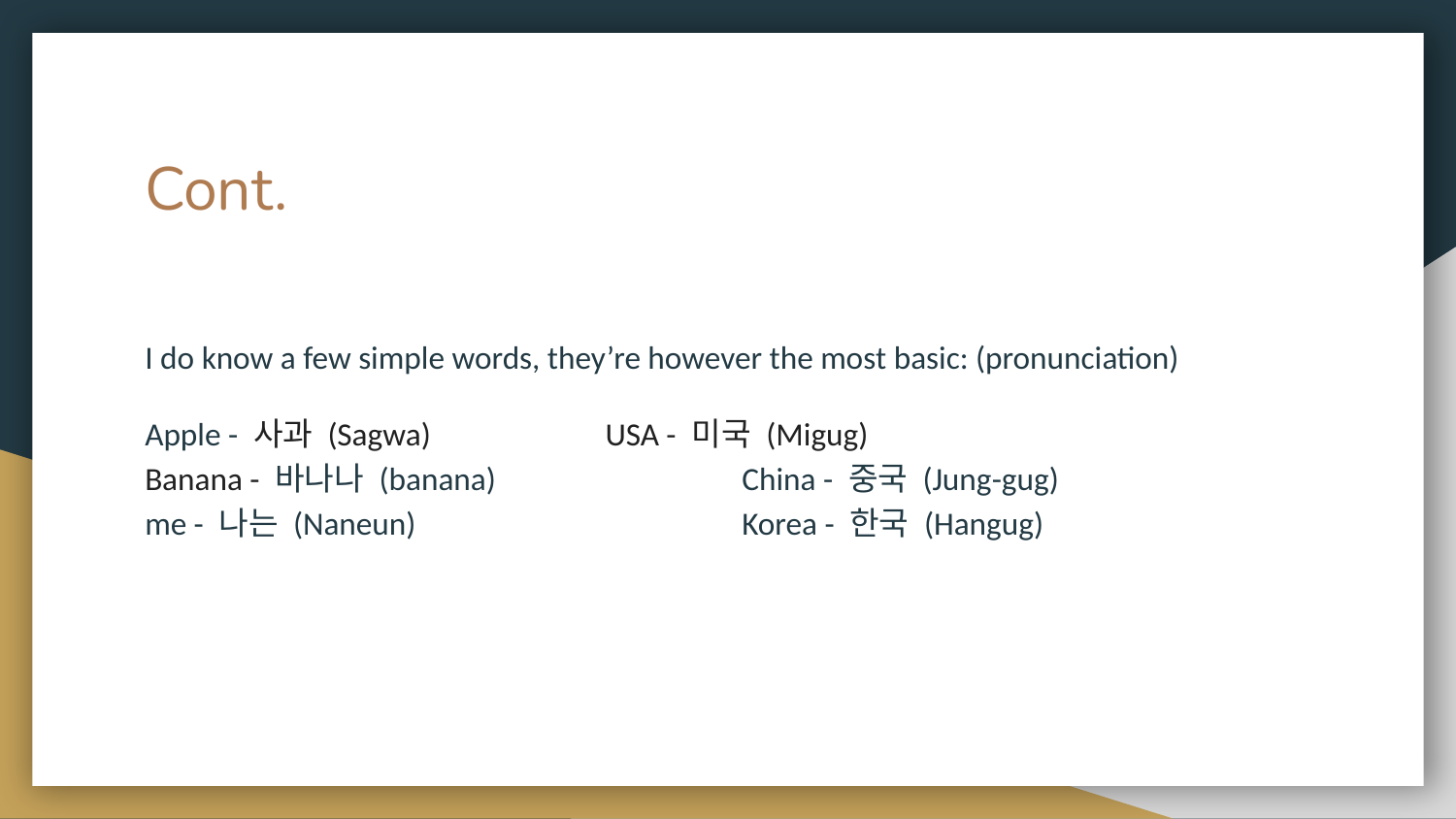

# Cont.
I do know a few simple words, they’re however the most basic: (pronunciation)
Apple - 사과 (Sagwa)                        USA - 미국 (Migug)
Banana - 바나나 (banana)		  China - 중국 (Jung-gug)
me - 나는 (Naneun)			  Korea - 한국 (Hangug)